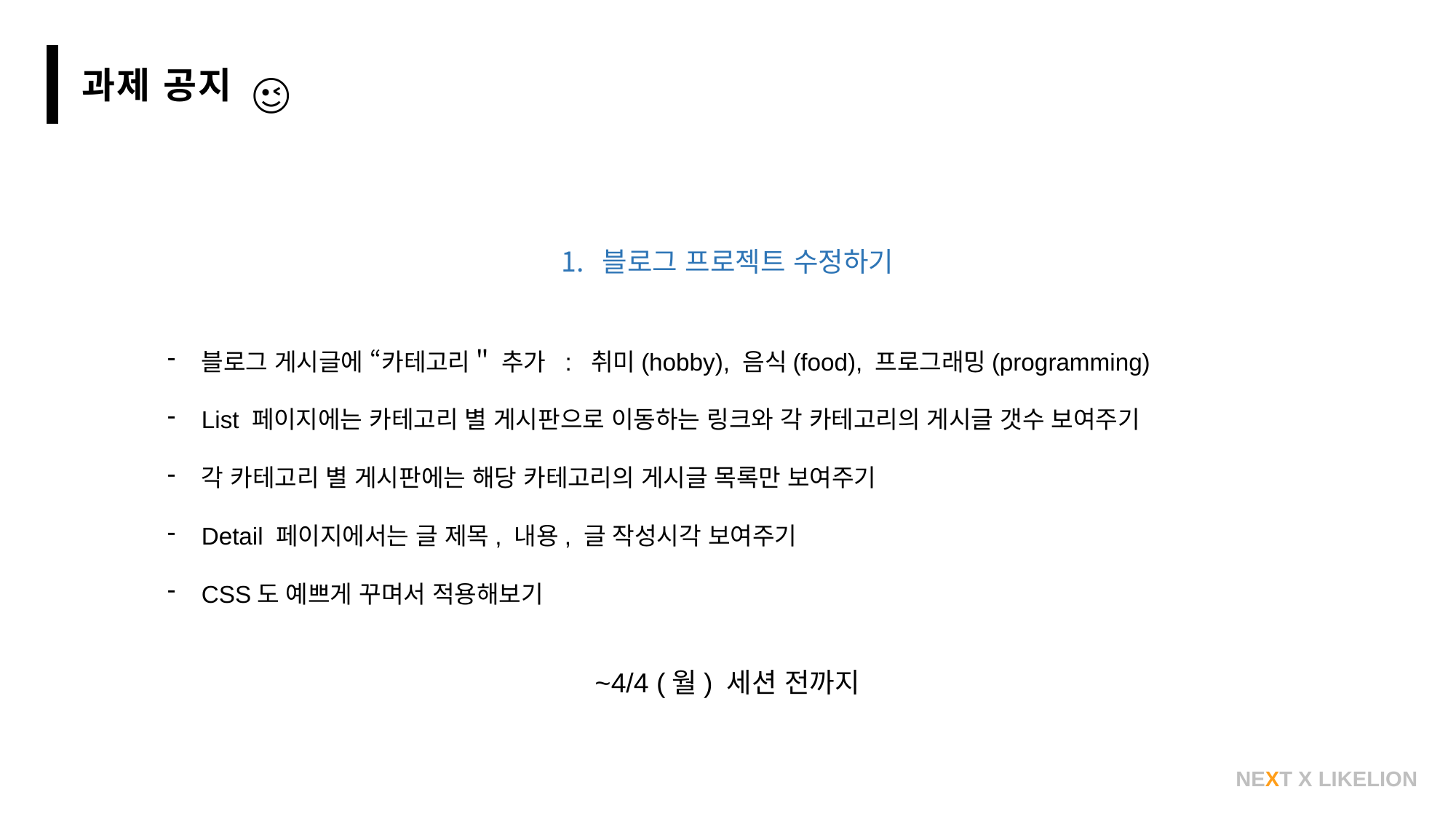

과제 공지
😉
블로그 프로젝트 수정하기

블로그 게시글에 “카테고리＂ 추가  :  취미(hobby), 음식(food), 프로그래밍(programming)
List 페이지에는 카테고리 별 게시판으로 이동하는 링크와 각 카테고리의 게시글 갯수 보여주기
각 카테고리 별 게시판에는 해당 카테고리의 게시글 목록만 보여주기
Detail 페이지에서는 글 제목, 내용, 글 작성시각 보여주기
CSS도 예쁘게 꾸며서 적용해보기
~4/4 (월) 세션 전까지
NEXT X LIKELION